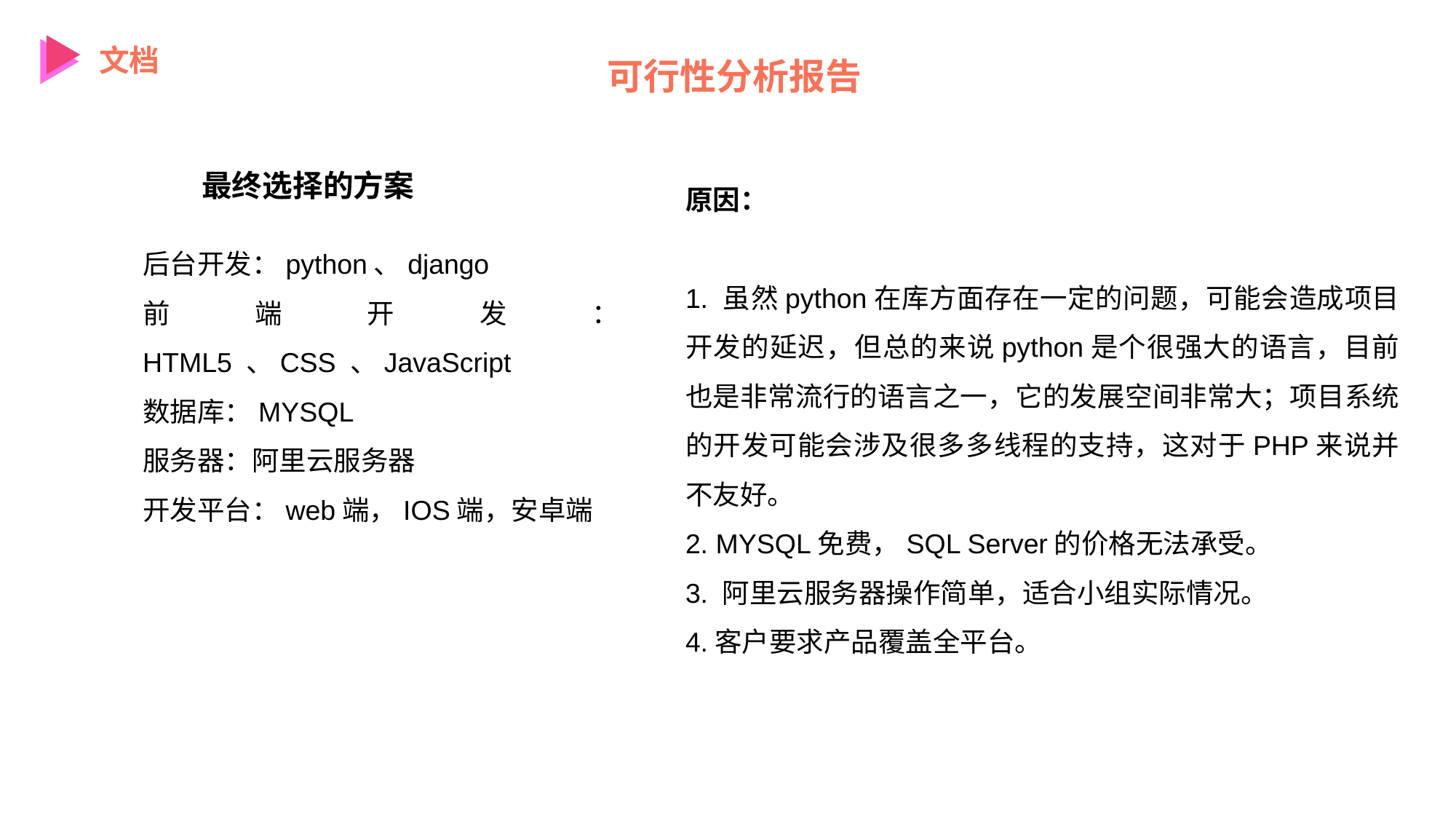

文档
可行性分析报告
原因：

1. 虽然python在库方面存在一定的问题，可能会造成项目开发的延迟，但总的来说python是个很强大的语言，目前也是非常流行的语言之一，它的发展空间非常大；项目系统的开发可能会涉及很多多线程的支持，这对于PHP来说并不友好。
2. MYSQL免费，SQL Server的价格无法承受。
3. 阿里云服务器操作简单，适合小组实际情况。
4.客户要求产品覆盖全平台。
最终选择的方案
后台开发：python、django
前端开发：HTML5 、CSS 、JavaScript
数据库：MYSQL
服务器：阿里云服务器
开发平台：web端，IOS端，安卓端